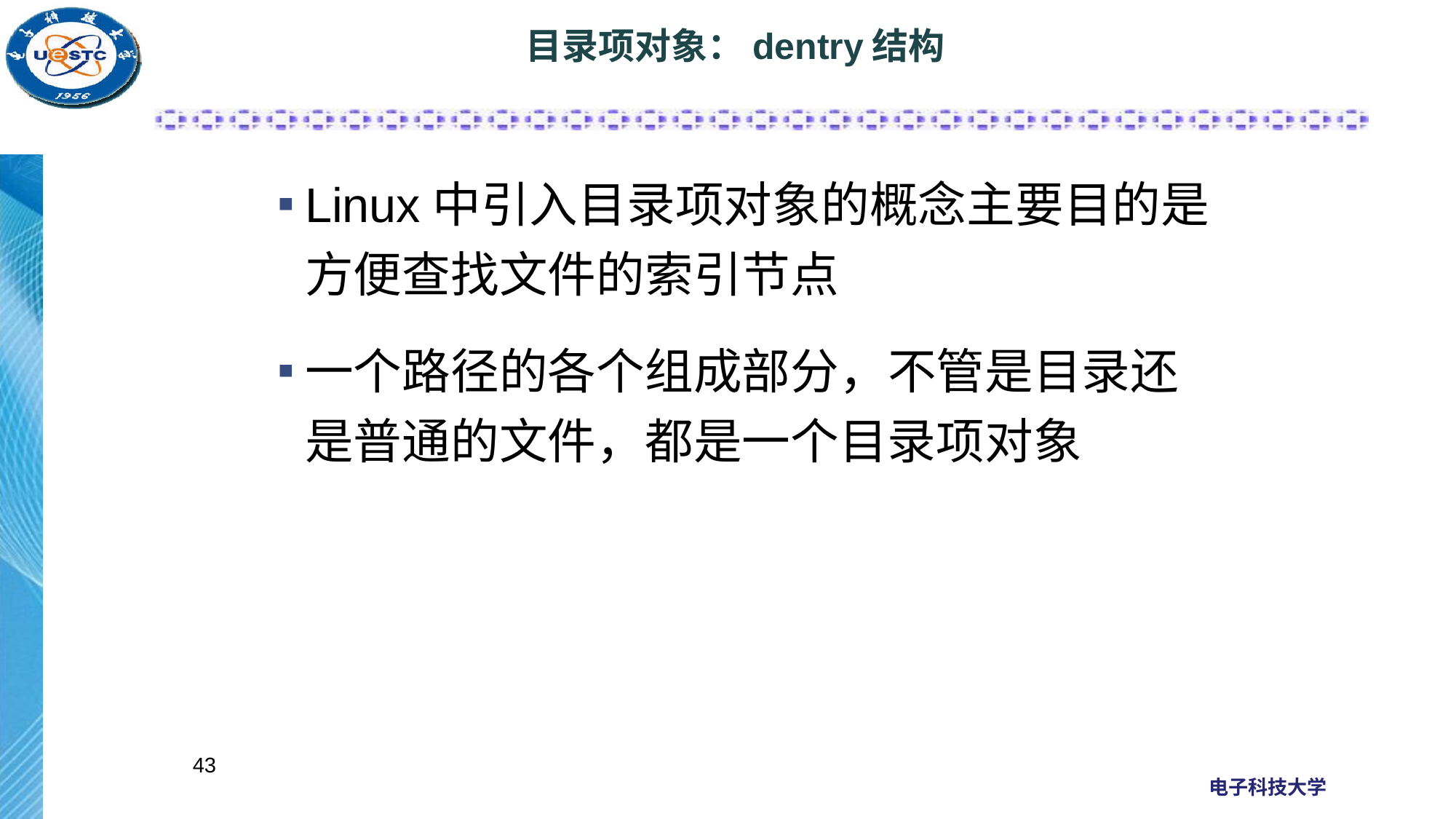

# 目录项对象：dentry结构
Linux中引入目录项对象的概念主要目的是方便查找文件的索引节点
一个路径的各个组成部分，不管是目录还是普通的文件，都是一个目录项对象
43